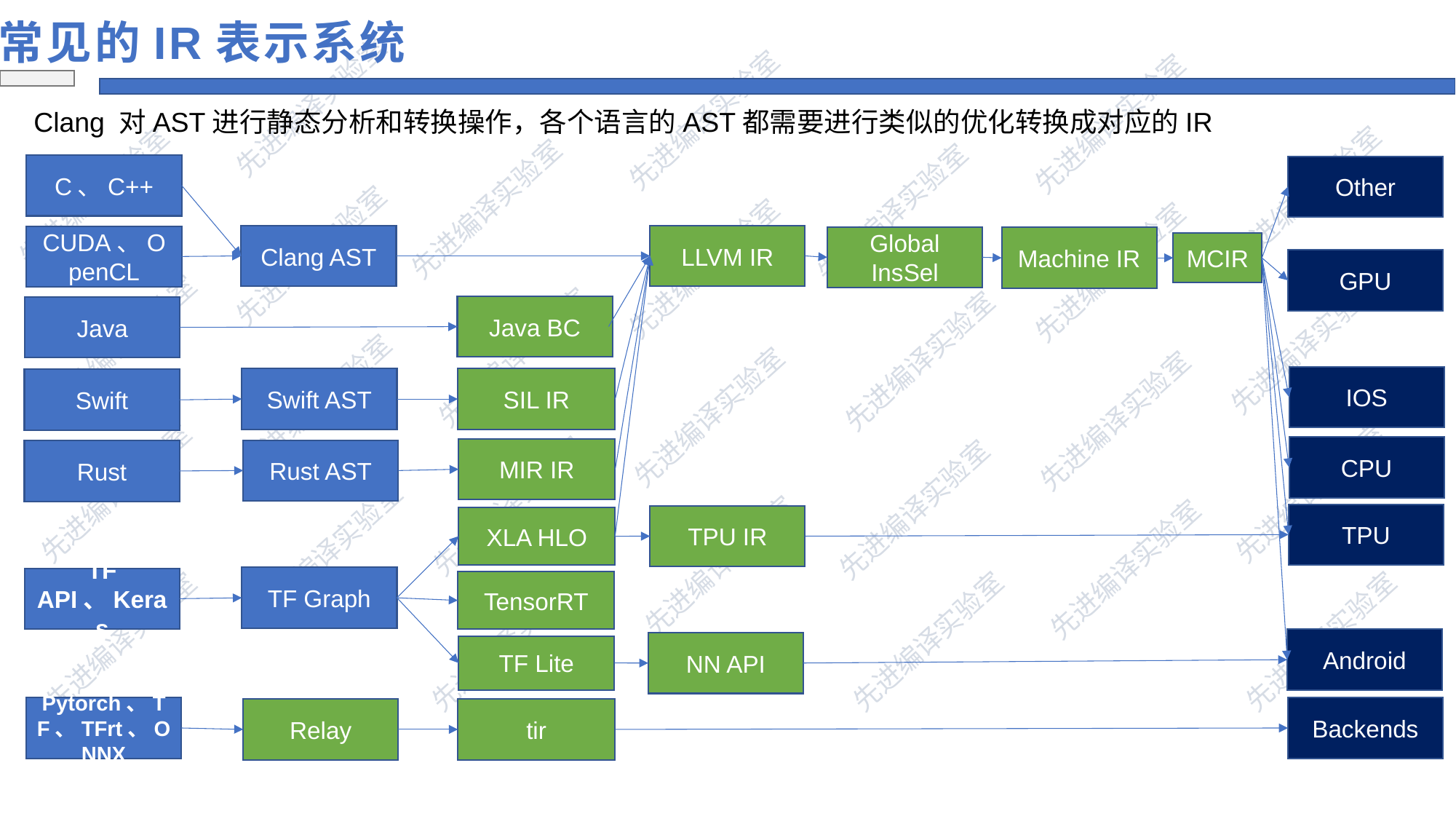

常见的IR表示系统

Clang 对AST进行静态分析和转换操作，各个语言的AST都需要进行类似的优化转换成对应的IR
C、C++
Other
LLVM IR
Clang AST
CUDA、OpenCL
Global InsSel
Machine IR
MCIR
GPU
Java BC
Java
IOS
Swift AST
SIL IR
Swift
CPU
MIR IR
Rust AST
Rust
TPU
TPU IR
XLA HLO
TF Graph
TF API、Keras
TensorRT
Android
NN API
TF Lite
Pytorch、TF、TFrt、ONNX
Backends
Relay
tir